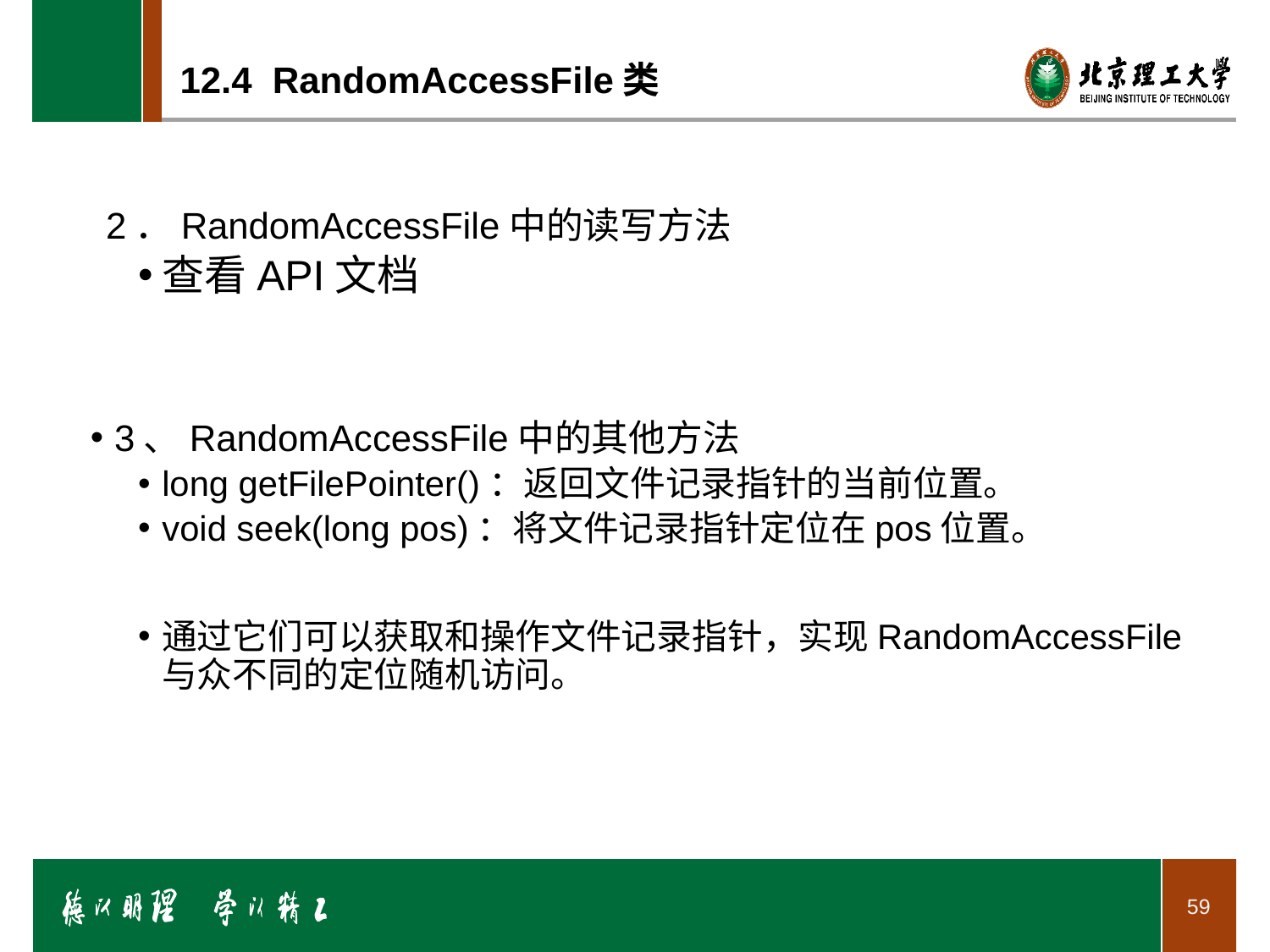

# 12.4  RandomAccessFile类
2．RandomAccessFile中的读写方法
查看API文档

3、RandomAccessFile中的其他方法
long getFilePointer()：返回文件记录指针的当前位置。
void seek(long pos)：将文件记录指针定位在pos位置。

通过它们可以获取和操作文件记录指针，实现RandomAccessFile与众不同的定位随机访问。